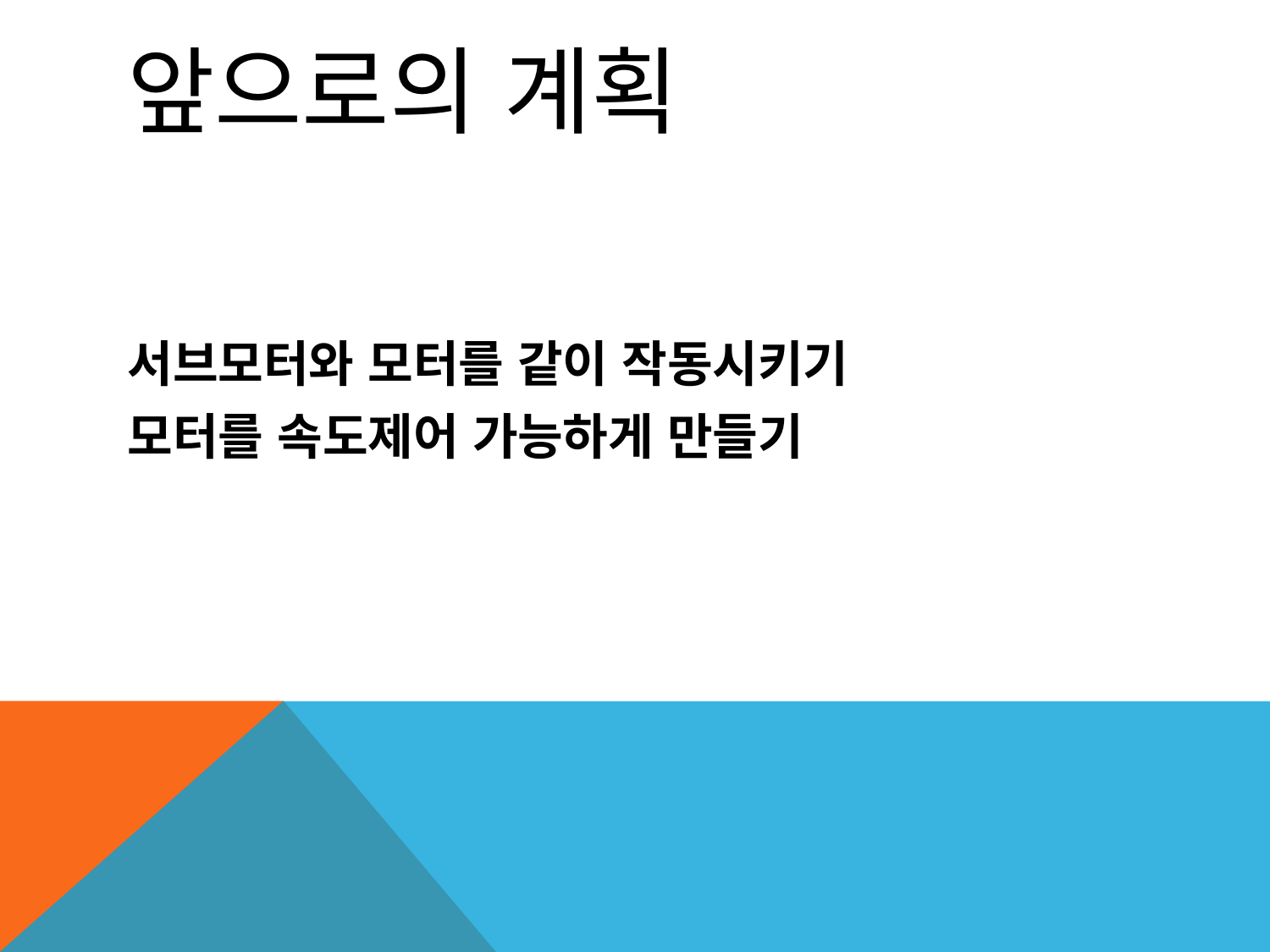

# 앞으로의 계획
서브모터와 모터를 같이 작동시키기
모터를 속도제어 가능하게 만들기